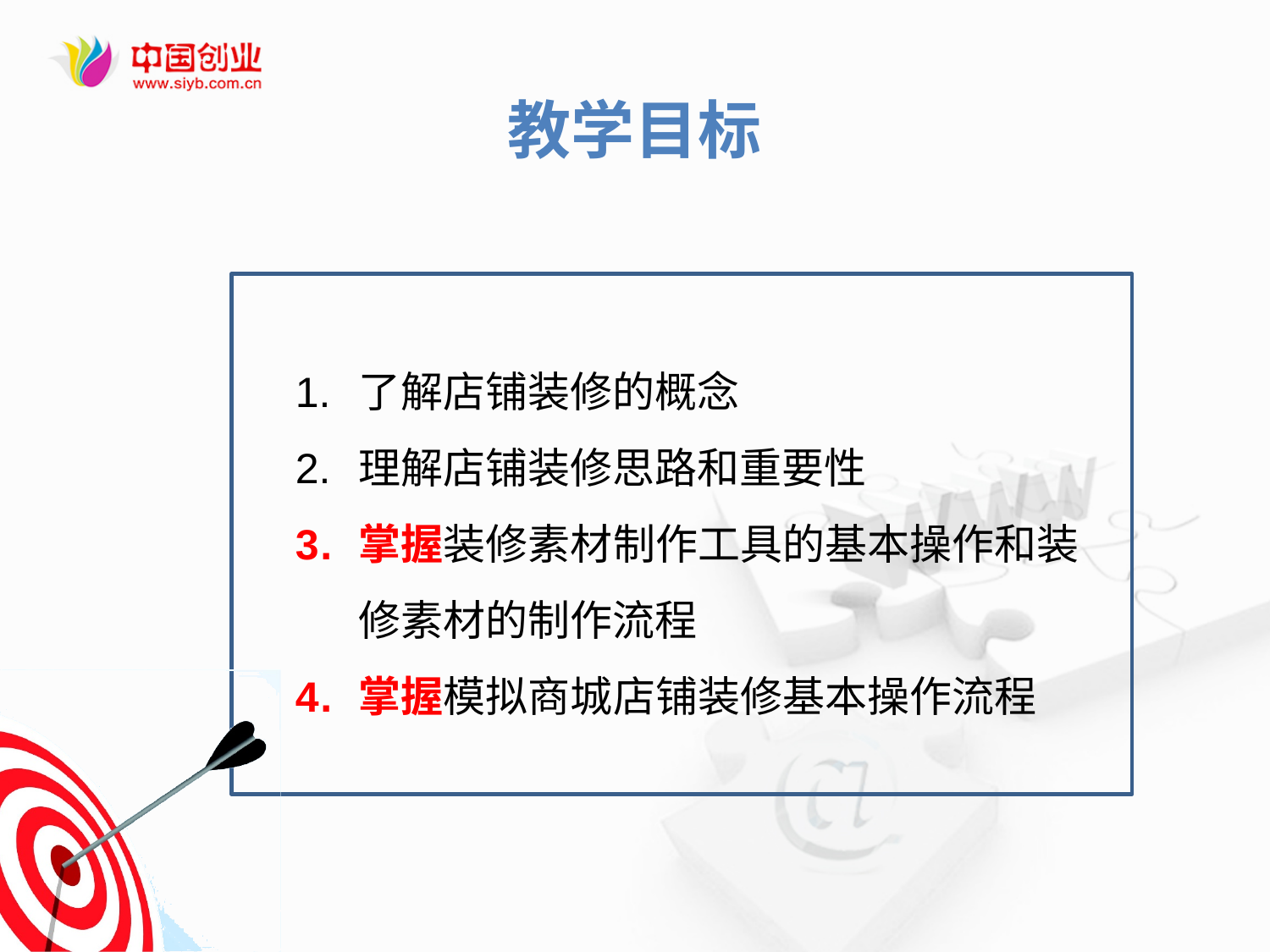

了解店铺装修的概念
理解店铺装修思路和重要性
掌握装修素材制作工具的基本操作和装修素材的制作流程
掌握模拟商城店铺装修基本操作流程